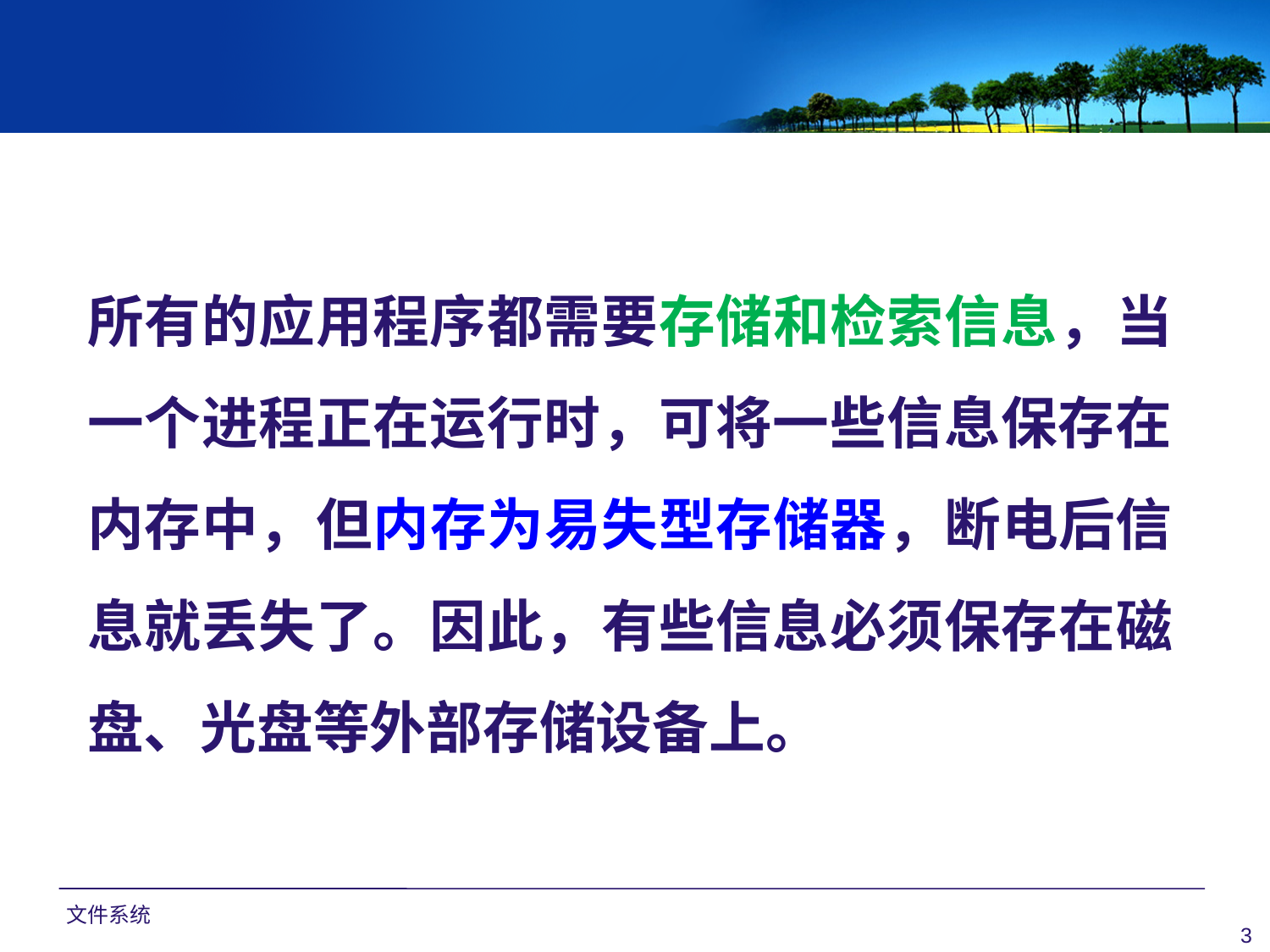

所有的应用程序都需要存储和检索信息，当一个进程正在运行时，可将一些信息保存在内存中，但内存为易失型存储器，断电后信息就丢失了。因此，有些信息必须保存在磁盘、光盘等外部存储设备上。
文件系统
3